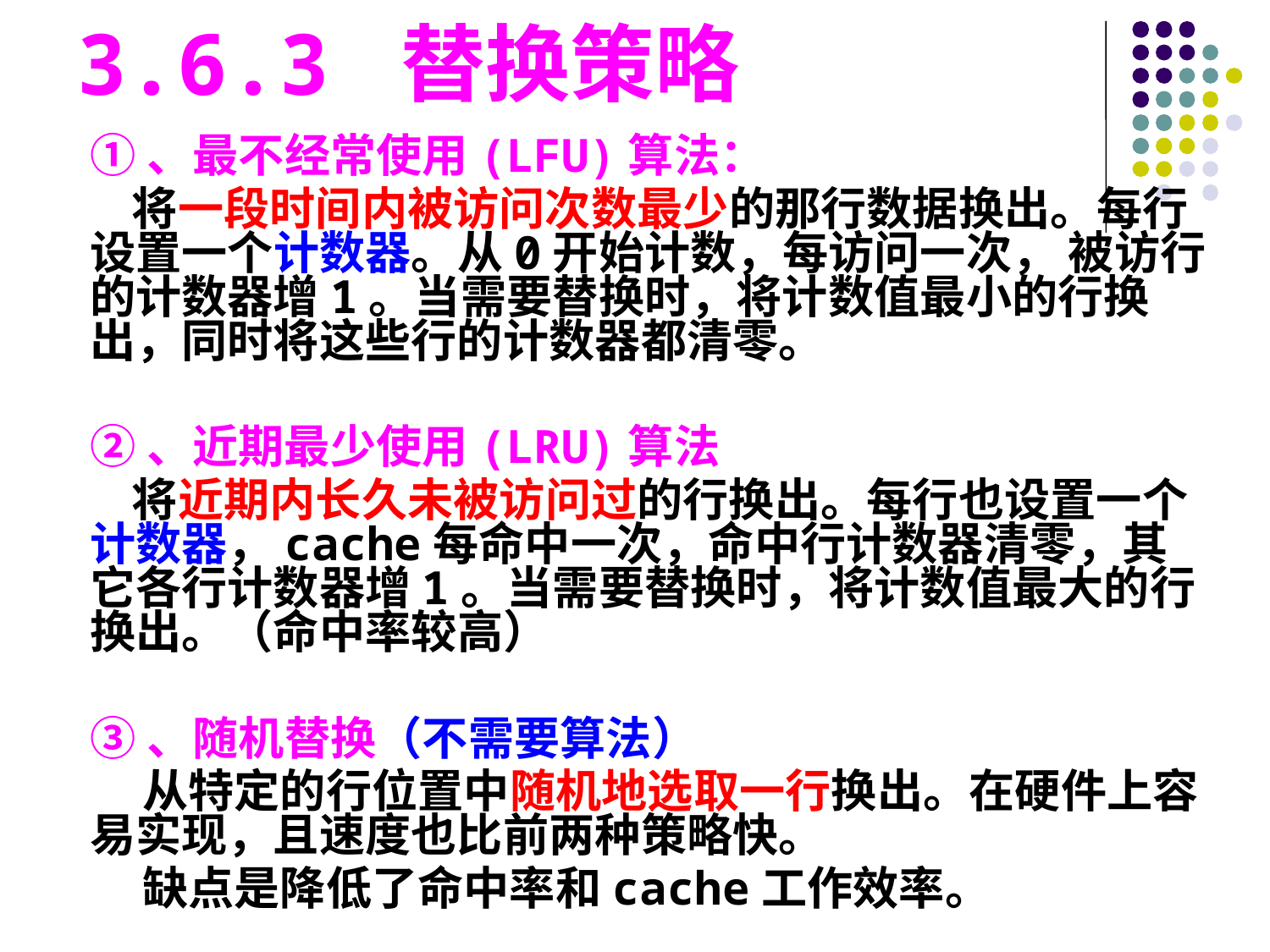

3.6.3 替换策略
①、最不经常使用(LFU)算法：
   将一段时间内被访问次数最少的那行数据换出。每行设置一个计数器。从0开始计数，每访问一次， 被访行的计数器增1。当需要替换时，将计数值最小的行换出，同时将这些行的计数器都清零。

②、近期最少使用(LRU)算法
   将近期内长久未被访问过的行换出。每行也设置一个计数器，cache每命中一次，命中行计数器清零，其它各行计数器增1。当需要替换时，将计数值最大的行换出。（命中率较高）

③、随机替换（不需要算法）
    从特定的行位置中随机地选取一行换出。在硬件上容易实现，且速度也比前两种策略快。
    缺点是降低了命中率和cache工作效率。
# 86